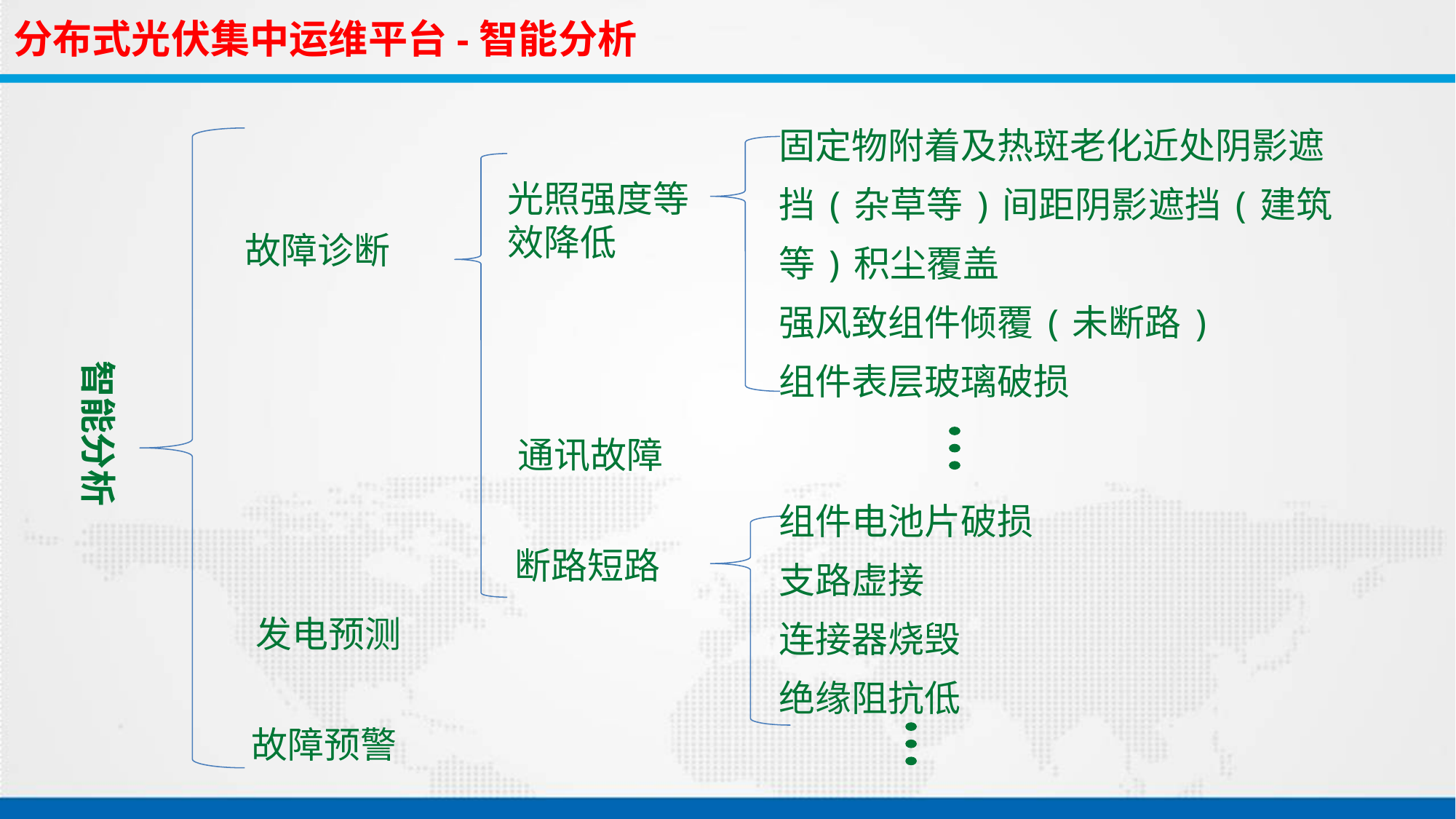

分布式光伏集中运维平台-智能分析
固定物附着及热斑老化近处阴影遮挡(杂草等)间距阴影遮挡(建筑等)积尘覆盖
强风致组件倾覆(未断路)
组件表层玻璃破损

光照强度等效降低
故障诊断
智能分析
通讯故障

组件电池片破损
支路虚接
连接器烧毁
绝缘阻抗低

断路短路
发电预测
故障预警